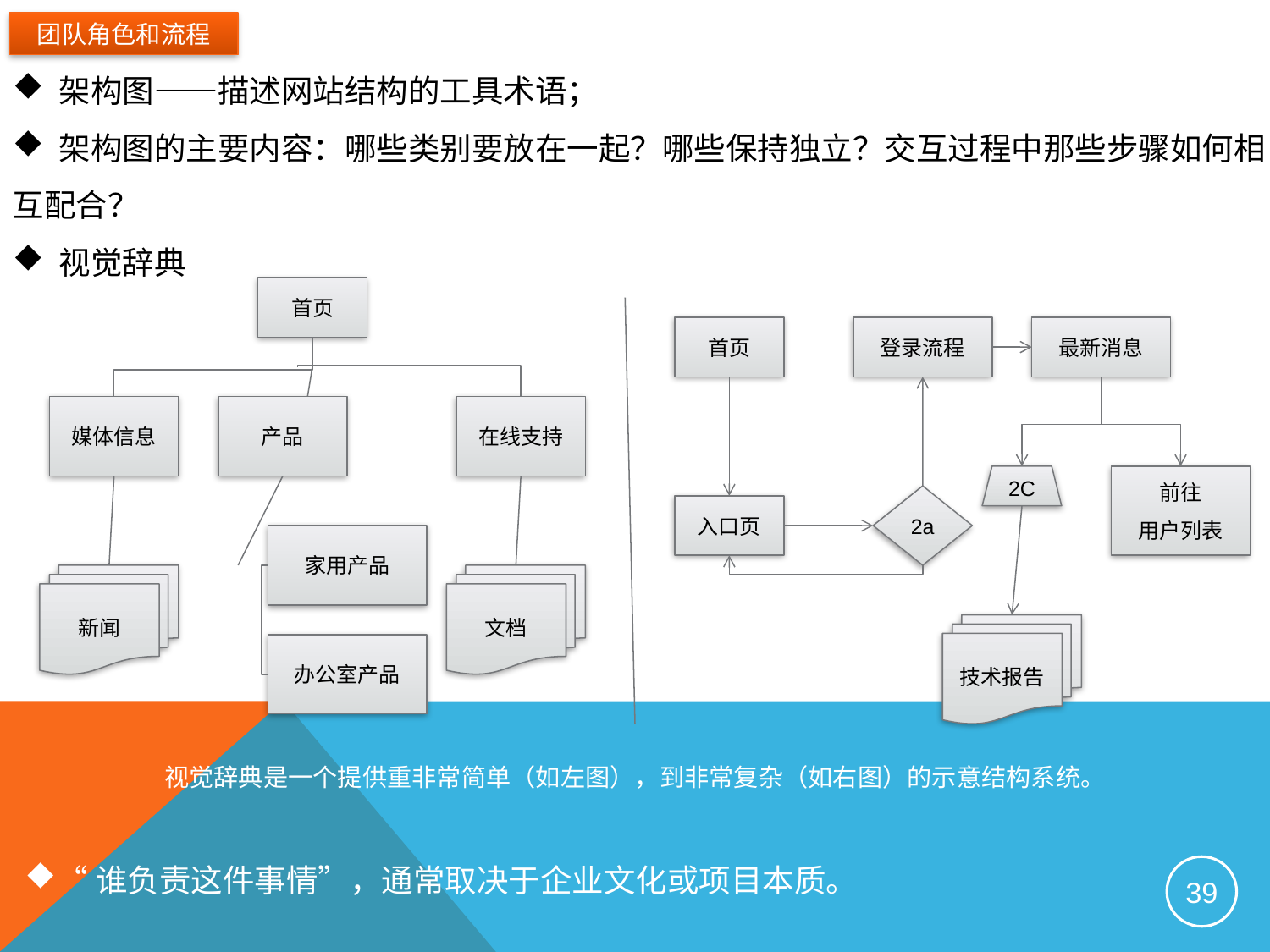

团队角色和流程
 架构图——描述网站结构的工具术语；
 架构图的主要内容：哪些类别要放在一起？哪些保持独立？交互过程中那些步骤如何相互配合？
 视觉辞典
首页
首页
登录流程
最新消息
媒体信息
产品
在线支持
2C
前往
用户列表
2a
入口页
家用产品
新闻
文档
技术报告
办公室产品
视觉辞典是一个提供重非常简单（如左图），到非常复杂（如右图）的示意结构系统。
“谁负责这件事情”，通常取决于企业文化或项目本质。
39